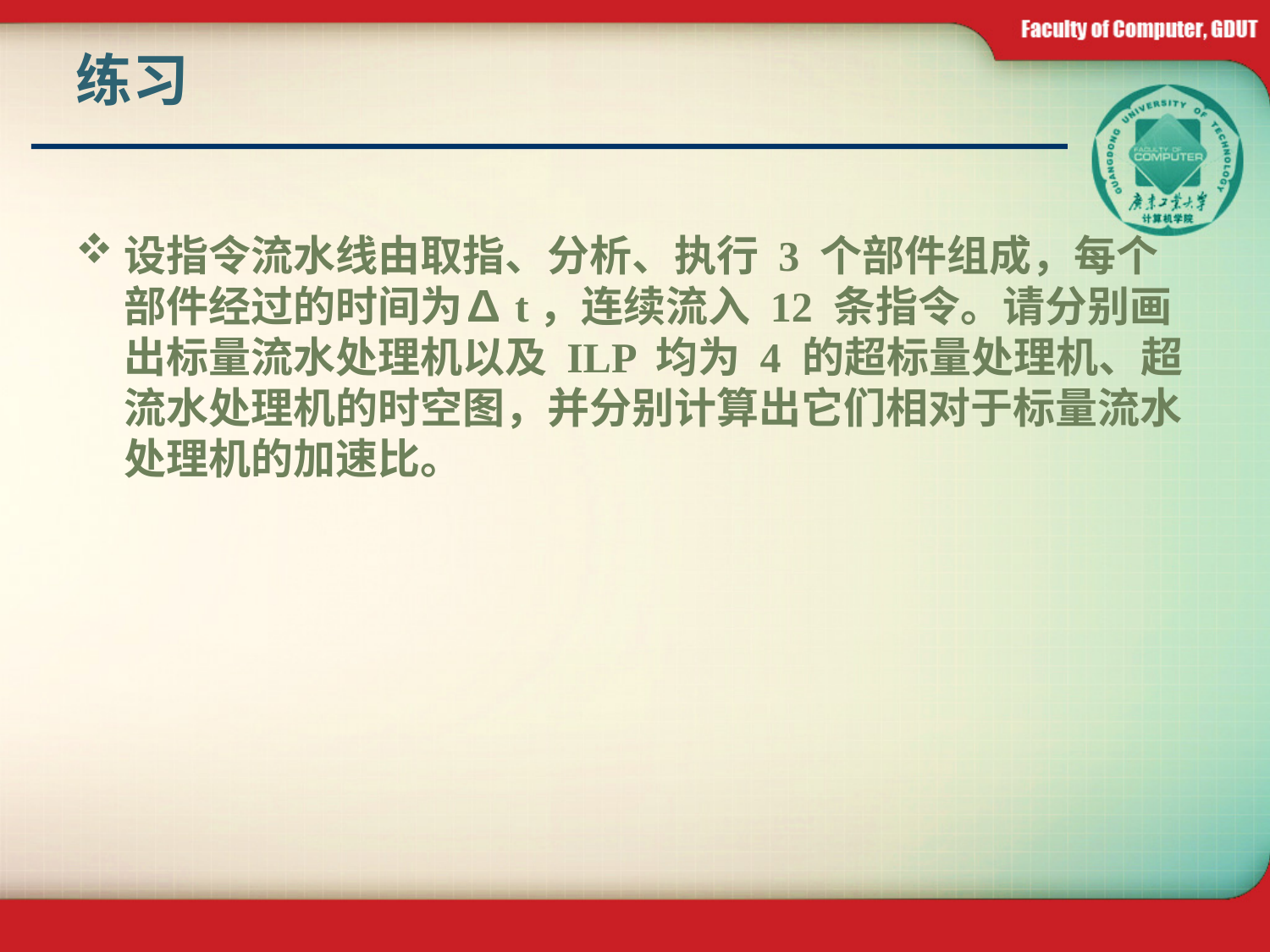

# 练习
设指令流水线由取指、分析、执行 3 个部件组成，每个部件经过的时间为∆t，连续流入 12 条指令。请分别画出标量流水处理机以及 ILP 均为 4 的超标量处理机、超流水处理机的时空图，并分别计算出它们相对于标量流水处理机的加速比。